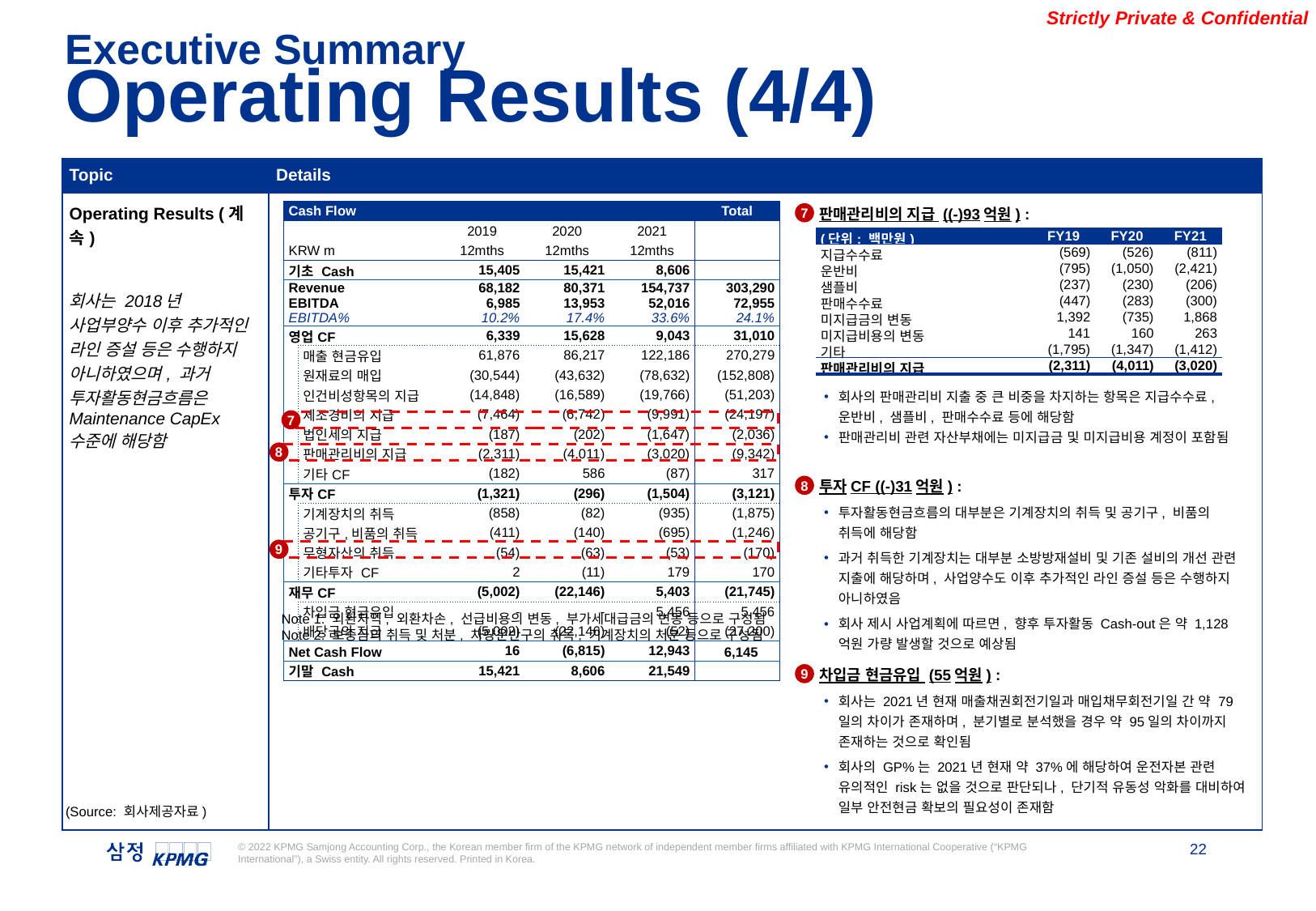

Executive Summary
Operating Results (4/4)
| Topic | Details |
| --- | --- |
| Operating Results (계속) 회사는 2018년 사업부양수 이후 추가적인 라인 증설 등은 수행하지 아니하였으며, 과거 투자활동현금흐름은 Maintenance CapEx 수준에 해당함 |  |
| Cash Flow |  |  |  |  |  | Total |
| --- | --- | --- | --- | --- | --- | --- |
|  |  |  | 2019 | 2020 | 2021 |  |
| KRW m |  |  | 12mths | 12mths | 12mths |  |
| 기초 Cash |  |  | 15,405 | 15,421 | 8,606 |  |
| Revenue |  |  | 68,182 | 80,371 | 154,737 | 303,290 |
| EBITDA |  |  | 6,985 | 13,953 | 52,016 | 72,955 |
| EBITDA% |  |  | 10.2% | 17.4% | 33.6% | 24.1% |
| 영업CF |  |  | 6,339 | 15,628 | 9,043 | 31,010 |
|  | 매출 현금유입 |  | 61,876 | 86,217 | 122,186 | 270,279 |
|  | 원재료의 매입 |  | (30,544) | (43,632) | (78,632) | (152,808) |
|  | 인건비성항목의 지급 |  | (14,848) | (16,589) | (19,766) | (51,203) |
|  | 제조경비의 지급 |  | (7,464) | (6,742) | (9,991) | (24,197) |
|  | 법인세의 지급 |  | (187) | (202) | (1,647) | (2,036) |
|  | 판매관리비의 지급 |  | (2,311) | (4,011) | (3,020) | (9,342) |
|  | 기타CF |  | (182) | 586 | (87) | 317 |
| 투자CF |  |  | (1,321) | (296) | (1,504) | (3,121) |
|  | 기계장치의 취득 |  | (858) | (82) | (935) | (1,875) |
|  | 공기구,비품의 취득 |  | (411) | (140) | (695) | (1,246) |
|  | 무형자산의 취득 |  | (54) | (63) | (53) | (170) |
|  | 기타투자 CF |  | 2 | (11) | 179 | 170 |
| 재무CF |  |  | (5,002) | (22,146) | 5,403 | (21,745) |
|  | 차입금 현금유입 |  | - | - | 5,456 | 5,456 |
|  | 배당금의 지급 |  | (5,002) | (22,146) | (52) | (27,200) |
| Net Cash Flow |  |  | 16 | (6,815) | 12,943 | 6,145 |
| 기말 Cash |  |  | 15,421 | 8,606 | 21,549 |  |
판매관리비의 지급 ((-)93억원) :

회사의 판매관리비 지출 중 큰 비중을 차지하는 항목은 지급수수료, 운반비, 샘플비, 판매수수료 등에 해당함
판매관리비 관련 자산부채에는 미지급금 및 미지급비용 계정이 포함됨
7
| (단위: 백만원) |  |  | FY19 | FY20 | FY21 |
| --- | --- | --- | --- | --- | --- |
| 지급수수료 |  |  | (569) | (526) | (811) |
| 운반비 |  |  | (795) | (1,050) | (2,421) |
| 샘플비 |  |  | (237) | (230) | (206) |
| 판매수수료 |  |  | (447) | (283) | (300) |
| 미지급금의 변동 |  |  | 1,392 | (735) | 1,868 |
| 미지급비용의 변동 |  |  | 141 | 160 | 263 |
| 기타 |  |  | (1,795) | (1,347) | (1,412) |
| 판매관리비의 지급 |  |  | (2,311) | (4,011) | (3,020) |
7

8

투자CF ((-)31억원) :
투자활동현금흐름의 대부분은 기계장치의 취득 및 공기구, 비품의 취득에 해당함
과거 취득한 기계장치는 대부분 소방방재설비 및 기존 설비의 개선 관련 지출에 해당하며, 사업양수도 이후 추가적인 라인 증설 등은 수행하지 아니하였음
회사 제시 사업계획에 따르면, 향후 투자활동 Cash-out은 약 1,128억원 가량 발생할 것으로 예상됨
8
9

Note 1: 외환차익, 외환차손, 선급비용의 변동, 부가세대급금의 변동 등으로 구성됨
Note 2: 보증금의 취득 및 처분, 차량운반구의 취득, 기계장치의 처분 등으로 구성됨
차입금 현금유입 (55억원) :
회사는 2021년 현재 매출채권회전기일과 매입채무회전기일 간 약 79일의 차이가 존재하며, 분기별로 분석했을 경우 약 95일의 차이까지 존재하는 것으로 확인됨
회사의 GP%는 2021년 현재 약 37%에 해당하여 운전자본 관련 유의적인 risk는 없을 것으로 판단되나, 단기적 유동성 악화를 대비하여 일부 안전현금 확보의 필요성이 존재함
9
(Source: 회사제공자료)